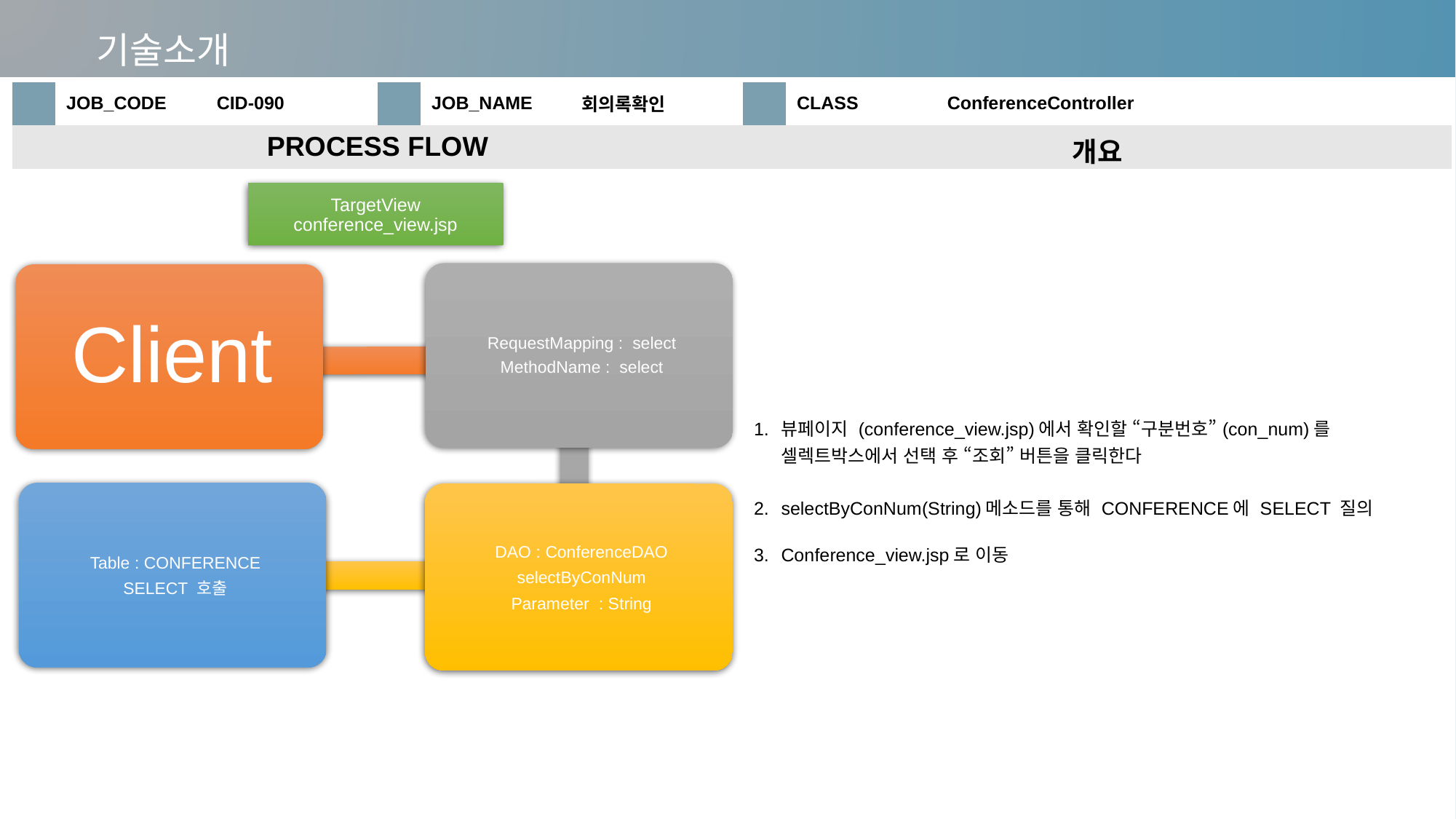

기술소개

|  | JOB\_CODE | CID-090 |  | JOB\_NAME | 회의록확인 |  | CLASS | ConferenceController |
| --- | --- | --- | --- | --- | --- | --- | --- | --- |
| PROCESS FLOW |  |  |  |  |  | 개요 |  |  |
|  |  |  |  |  |  | 뷰페이지 (conference\_view.jsp)에서 확인할 “구분번호”(con\_num)를 셀렉트박스에서 선택 후 “조회” 버튼을 클릭한다 selectByConNum(String)메소드를 통해 CONFERENCE에 SELECT 질의 Conference\_view.jsp로 이동 |  |  |

TargetView
conference_view.jsp

Client
RequestMapping :  select
MethodName :  select
DAO : ConferenceDAO
selectByConNum
Parameter  : String
Table : CONFERENCE
SELECT 호출